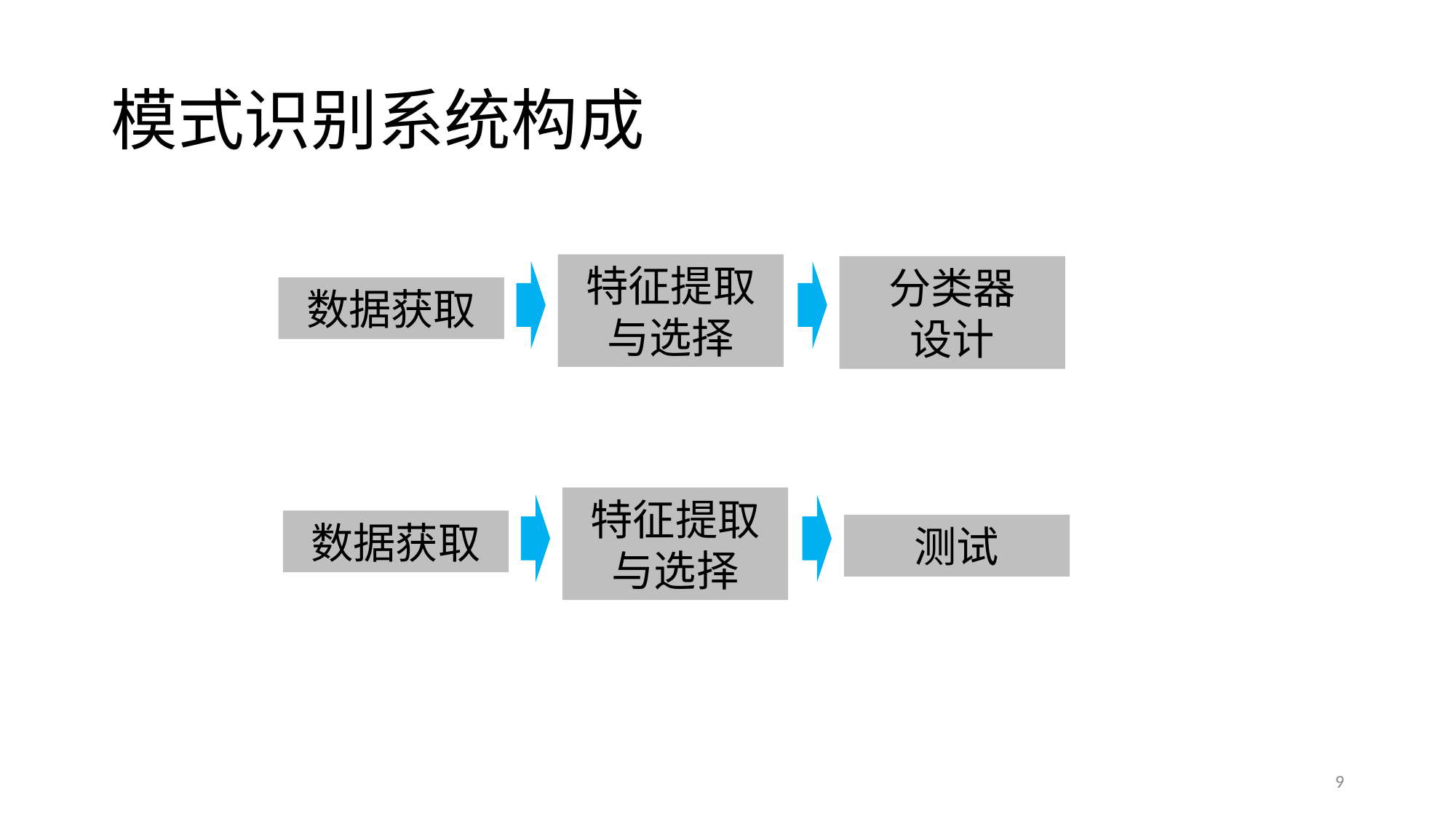

# 模式识别系统构成
特征提取与选择
分类器
设计

数据获取

特征提取与选择

数据获取
测试
9